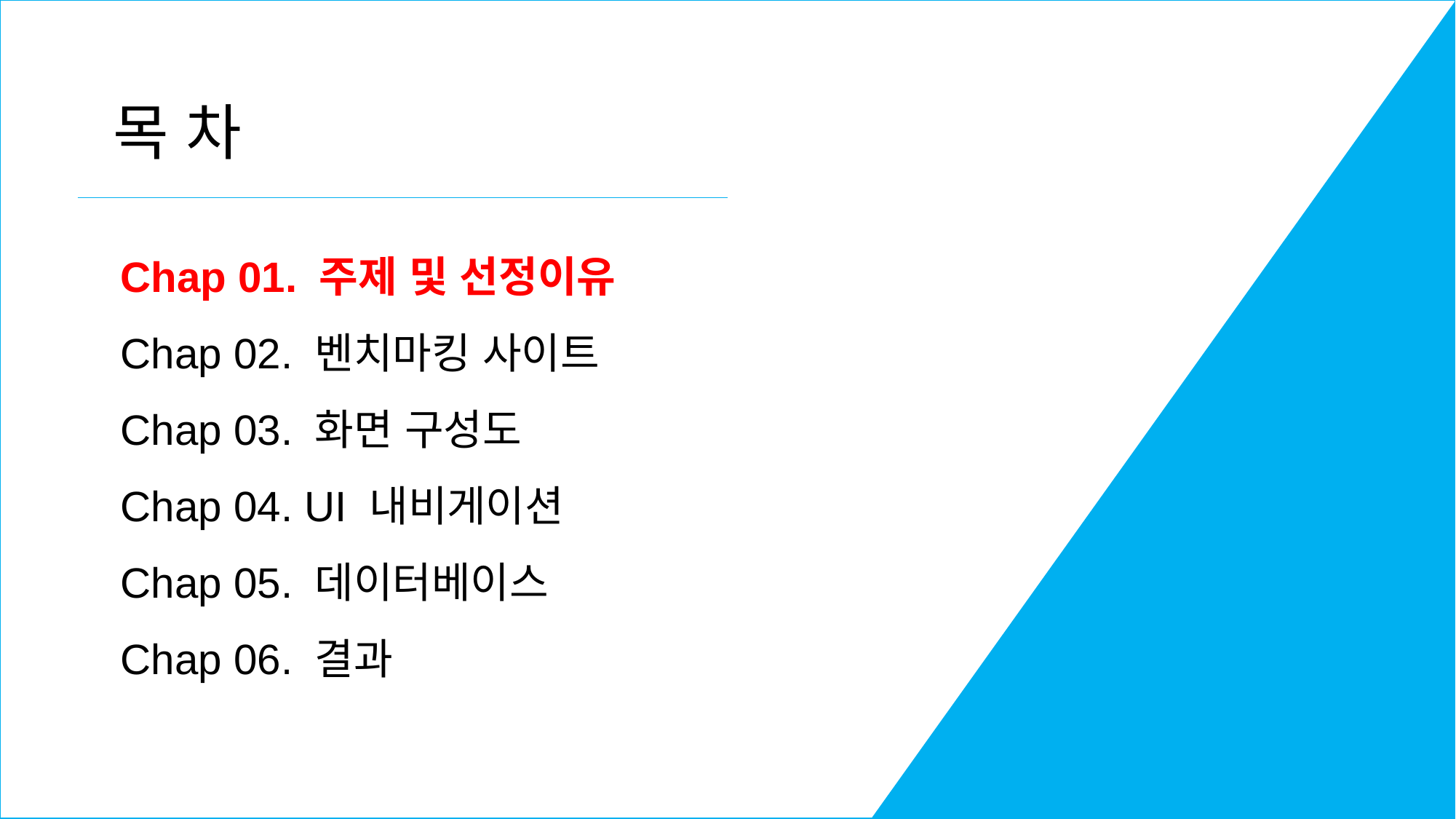

목 차
Chap 01. 주제 및 선정이유
Chap 02. 벤치마킹 사이트
Chap 03. 화면 구성도
Chap 04. UI 내비게이션
Chap 05. 데이터베이스
Chap 06. 결과